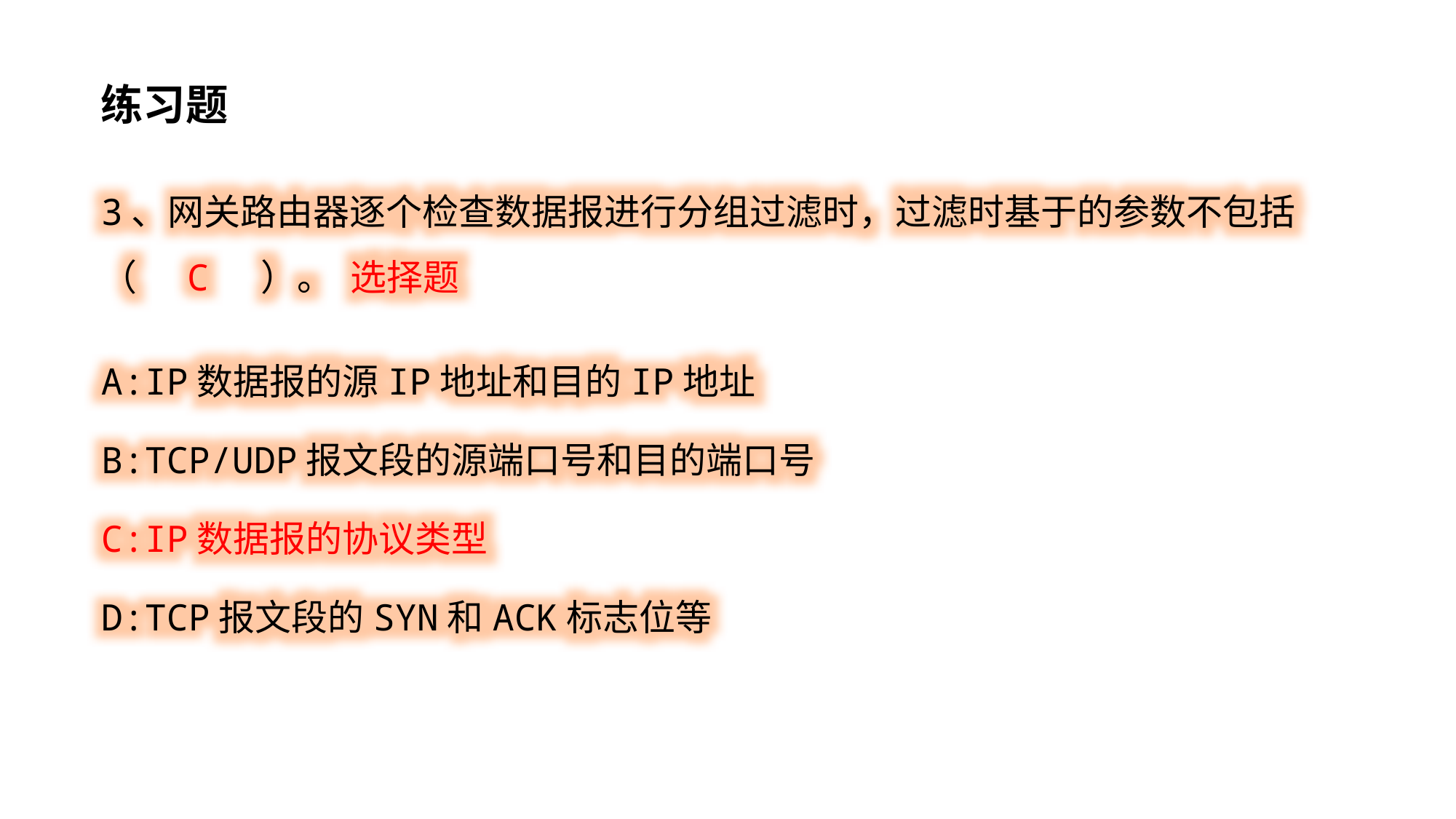

练习题
3、网关路由器逐个检查数据报进行分组过滤时，过滤时基于的参数不包括（     C  ）。  选择题

A:IP数据报的源IP地址和目的IP地址

B:TCP/UDP报文段的源端口号和目的端口号

C:IP数据报的协议类型

D:TCP报文段的SYN和ACK标志位等